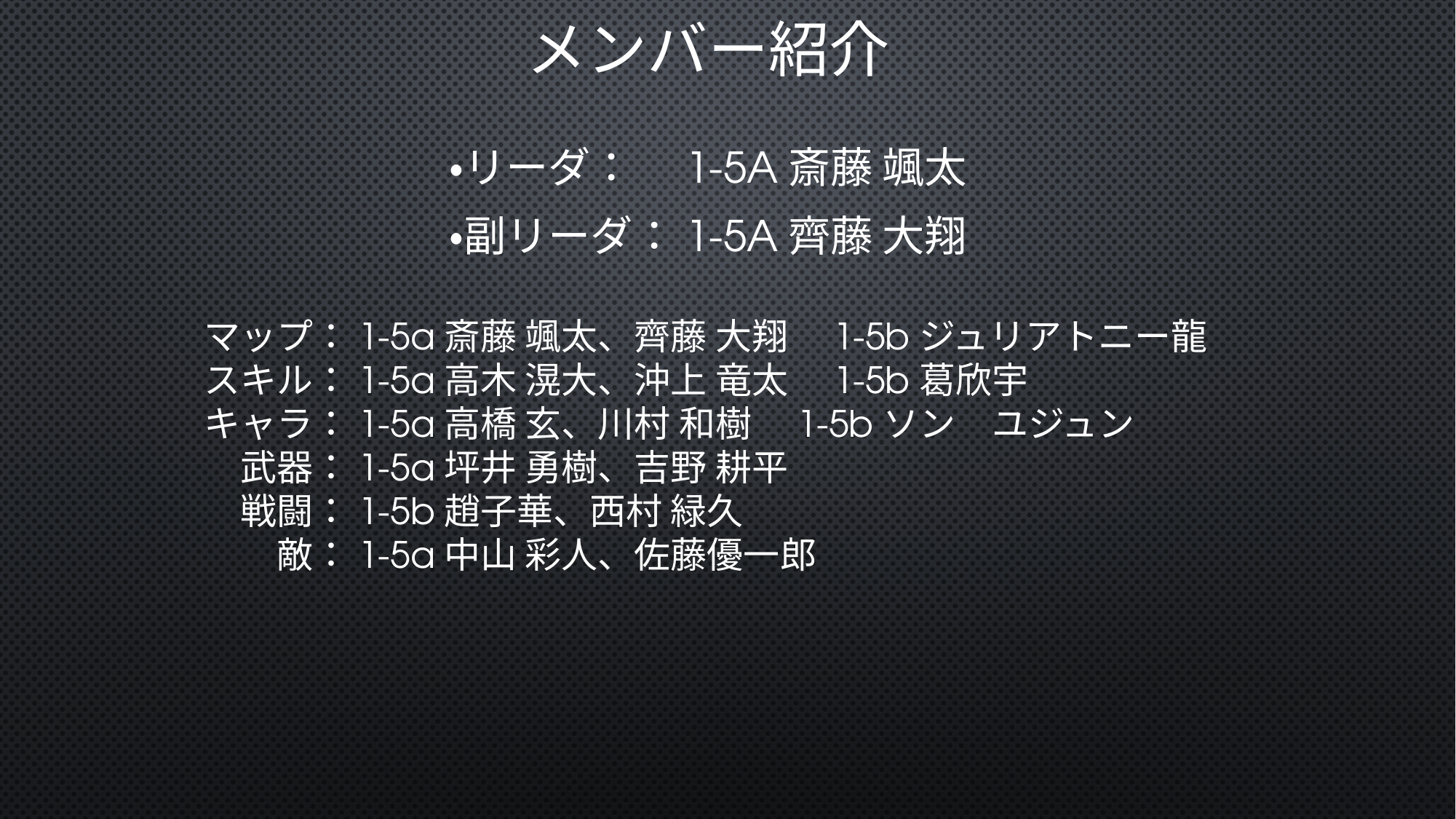

# メンバー紹介
・リーダ：　1-5a斎藤 颯太
・副リーダ：1-5a齊藤 大翔

マップ：1-5a斎藤 颯太、齊藤 大翔　1-5bジュリアトニー龍
スキル：1-5a高木 滉大、沖上 竜太　1-5b葛欣宇
キャラ：1-5a高橋 玄、川村 和樹　1-5bソン　ユジュン
　武器：1-5a坪井 勇樹、吉野 耕平
　戦闘：1-5b趙子華、西村 緑久
　　敵：1-5a中山 彩人、佐藤優一郎